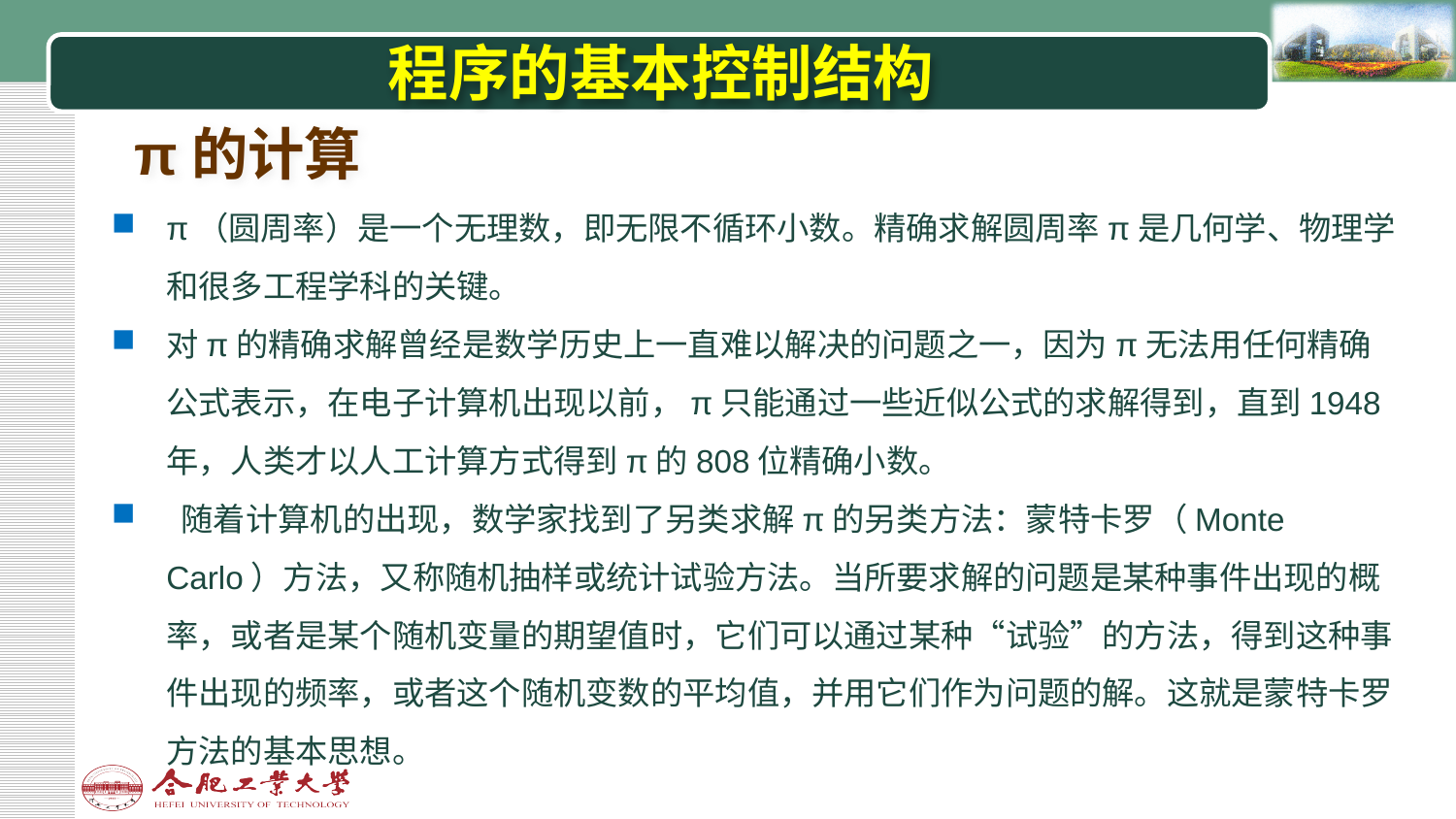

# 程序的基本控制结构
π的计算
π（圆周率）是一个无理数，即无限不循环小数。精确求解圆周率π是几何学、物理学和很多工程学科的关键。
对π的精确求解曾经是数学历史上一直难以解决的问题之一，因为π无法用任何精确公式表示，在电子计算机出现以前，π只能通过一些近似公式的求解得到，直到1948年，人类才以人工计算方式得到π的808位精确小数。
 随着计算机的出现，数学家找到了另类求解π的另类方法：蒙特卡罗（Monte Carlo）方法，又称随机抽样或统计试验方法。当所要求解的问题是某种事件出现的概率，或者是某个随机变量的期望值时，它们可以通过某种“试验”的方法，得到这种事件出现的频率，或者这个随机变数的平均值，并用它们作为问题的解。这就是蒙特卡罗方法的基本思想。